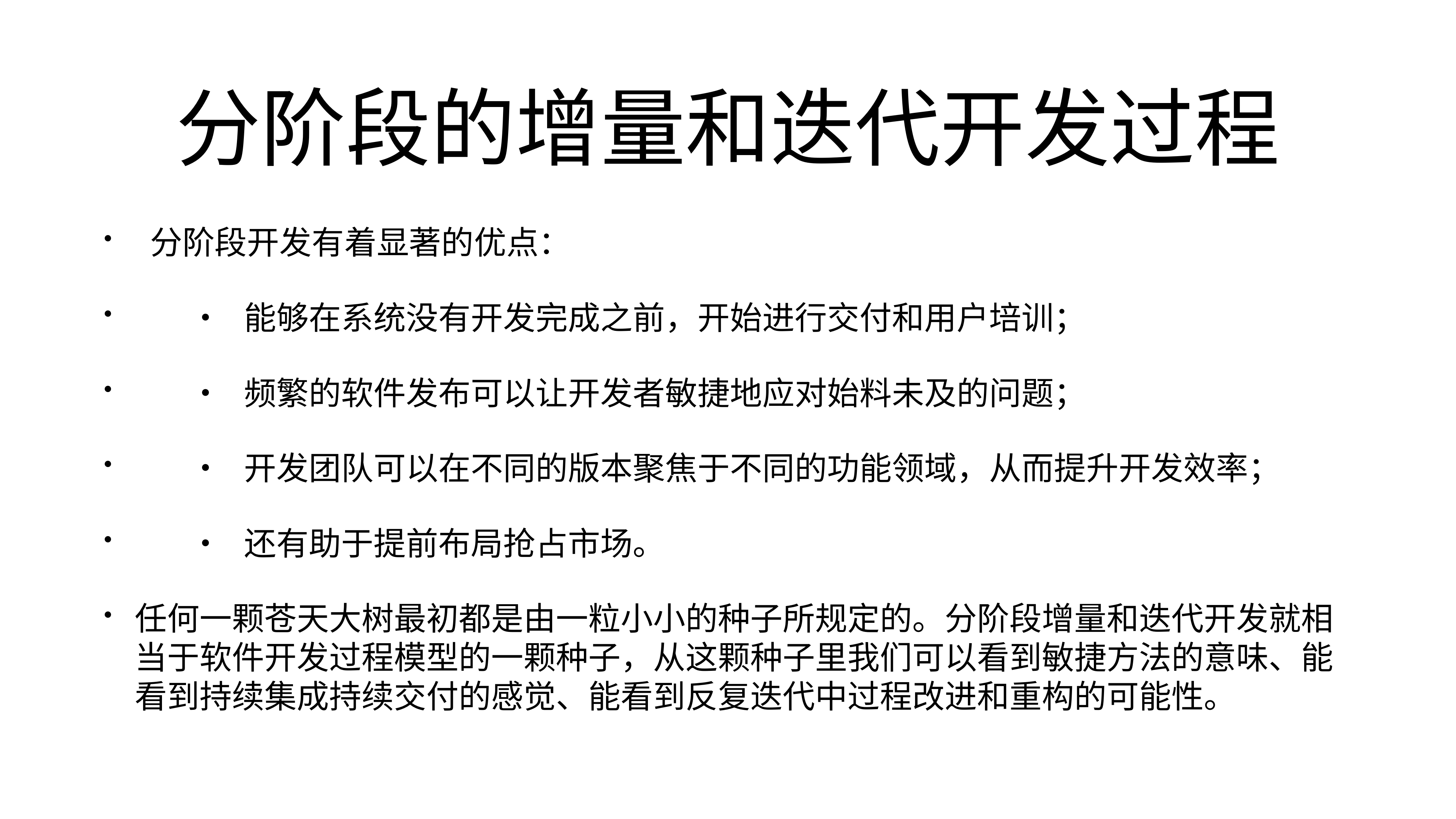

# 分阶段的增量和迭代开发过程
 分阶段开发有着显著的优点：
	•	能够在系统没有开发完成之前，开始进行交付和用户培训；
	•	频繁的软件发布可以让开发者敏捷地应对始料未及的问题；
	•	开发团队可以在不同的版本聚焦于不同的功能领域，从而提升开发效率；
	•	还有助于提前布局抢占市场。
任何一颗苍天大树最初都是由一粒小小的种子所规定的。分阶段增量和迭代开发就相当于软件开发过程模型的一颗种子，从这颗种子里我们可以看到敏捷方法的意味、能看到持续集成持续交付的感觉、能看到反复迭代中过程改进和重构的可能性。